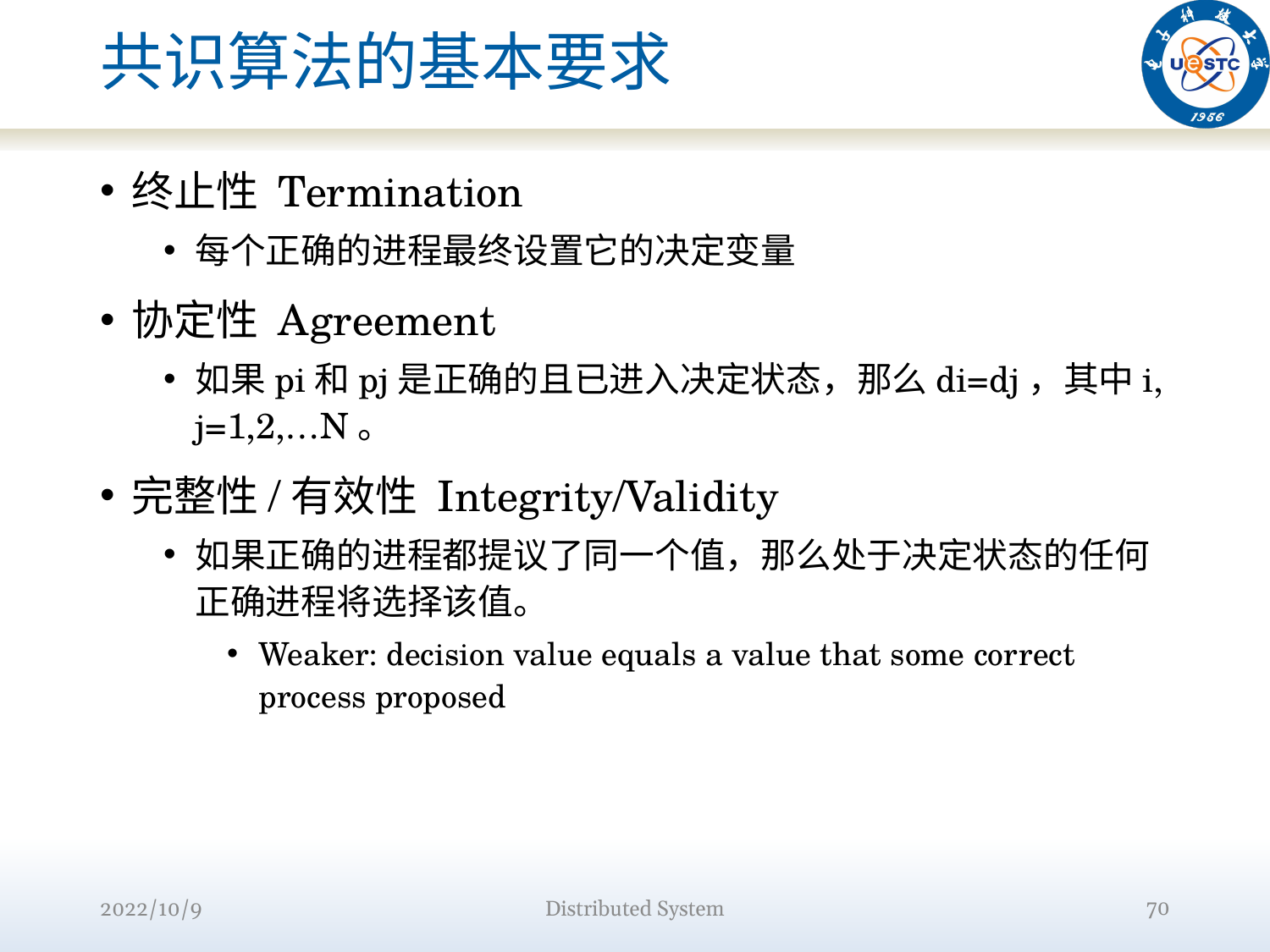

# 共识算法的基本要求
终止性 Termination
每个正确的进程最终设置它的决定变量
协定性 Agreement
如果pi和pj是正确的且已进入决定状态，那么di=dj，其中i, j=1,2,…N。
完整性/有效性 Integrity/Validity
如果正确的进程都提议了同一个值，那么处于决定状态的任何正确进程将选择该值。
Weaker: decision value equals a value that some correct process proposed

2022/10/9
Distributed System
70